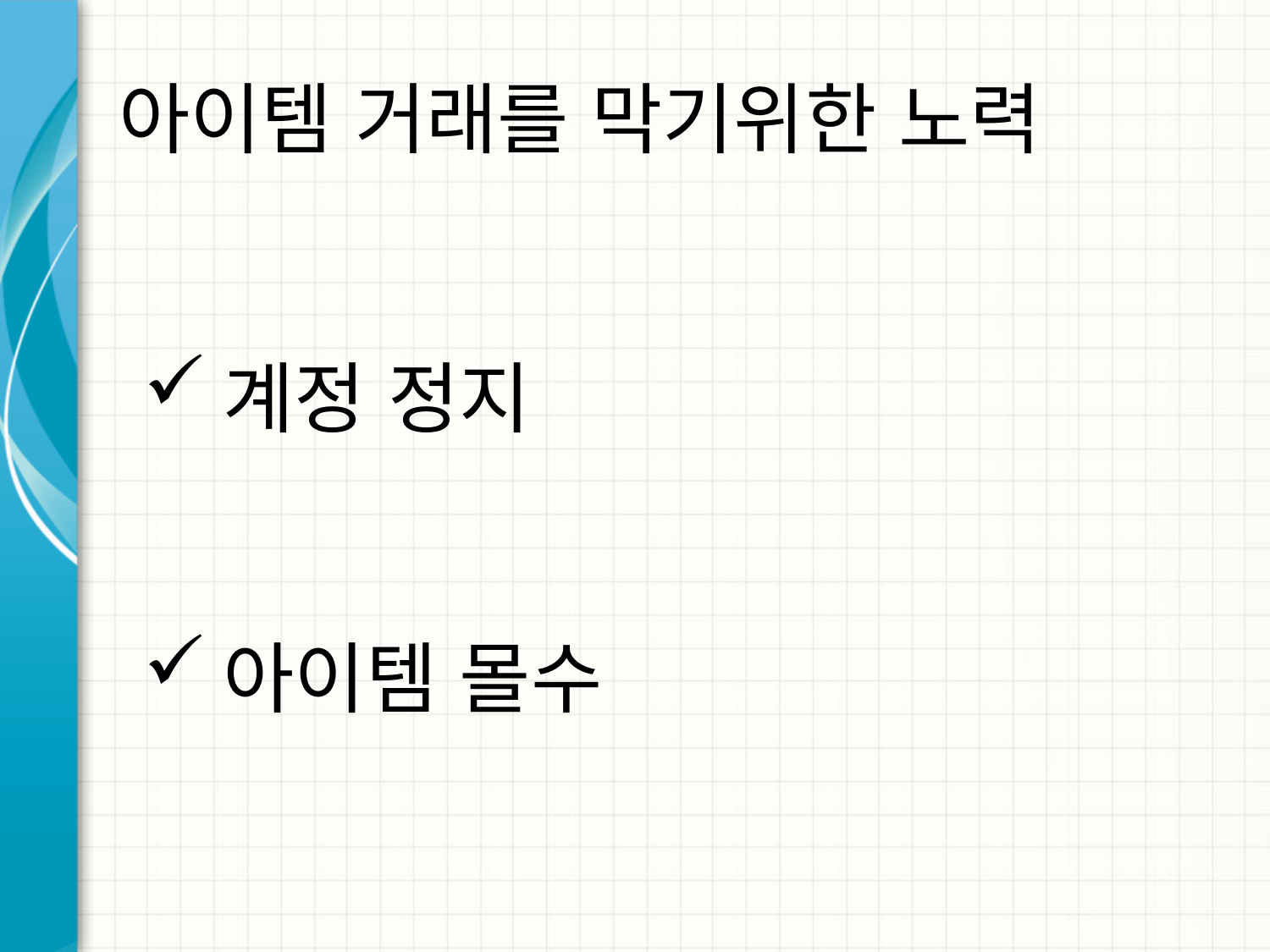

# 아이템 거래를 막기위한 노력
계정 정지

아이템 몰수